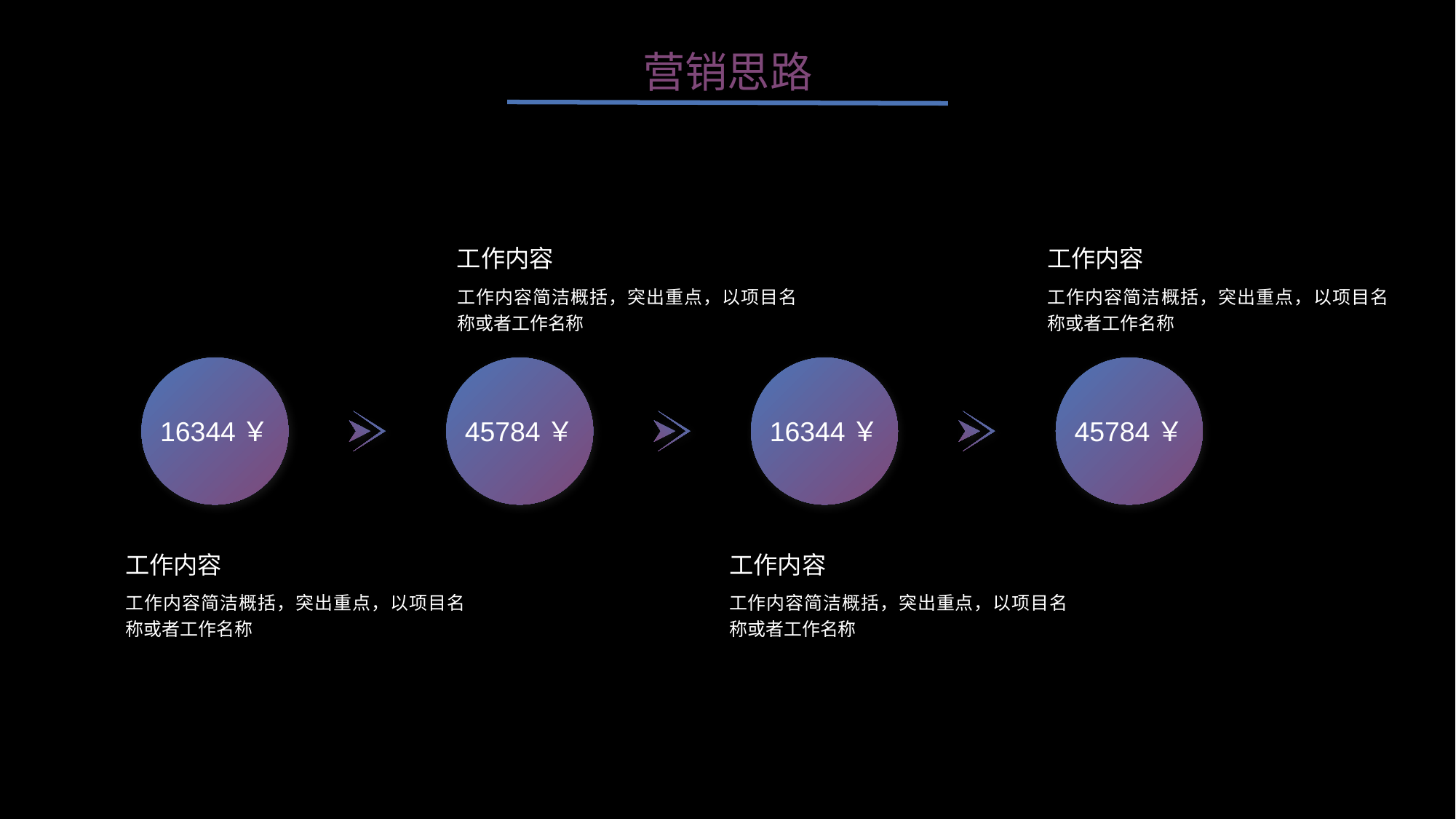

营销思路
工作内容
工作内容简洁概括，突出重点，以项目名称或者工作名称
工作内容
工作内容简洁概括，突出重点，以项目名称或者工作名称

16344￥
45784￥
16344￥
45784￥

工作内容
工作内容简洁概括，突出重点，以项目名称或者工作名称
工作内容
工作内容简洁概括，突出重点，以项目名称或者工作名称